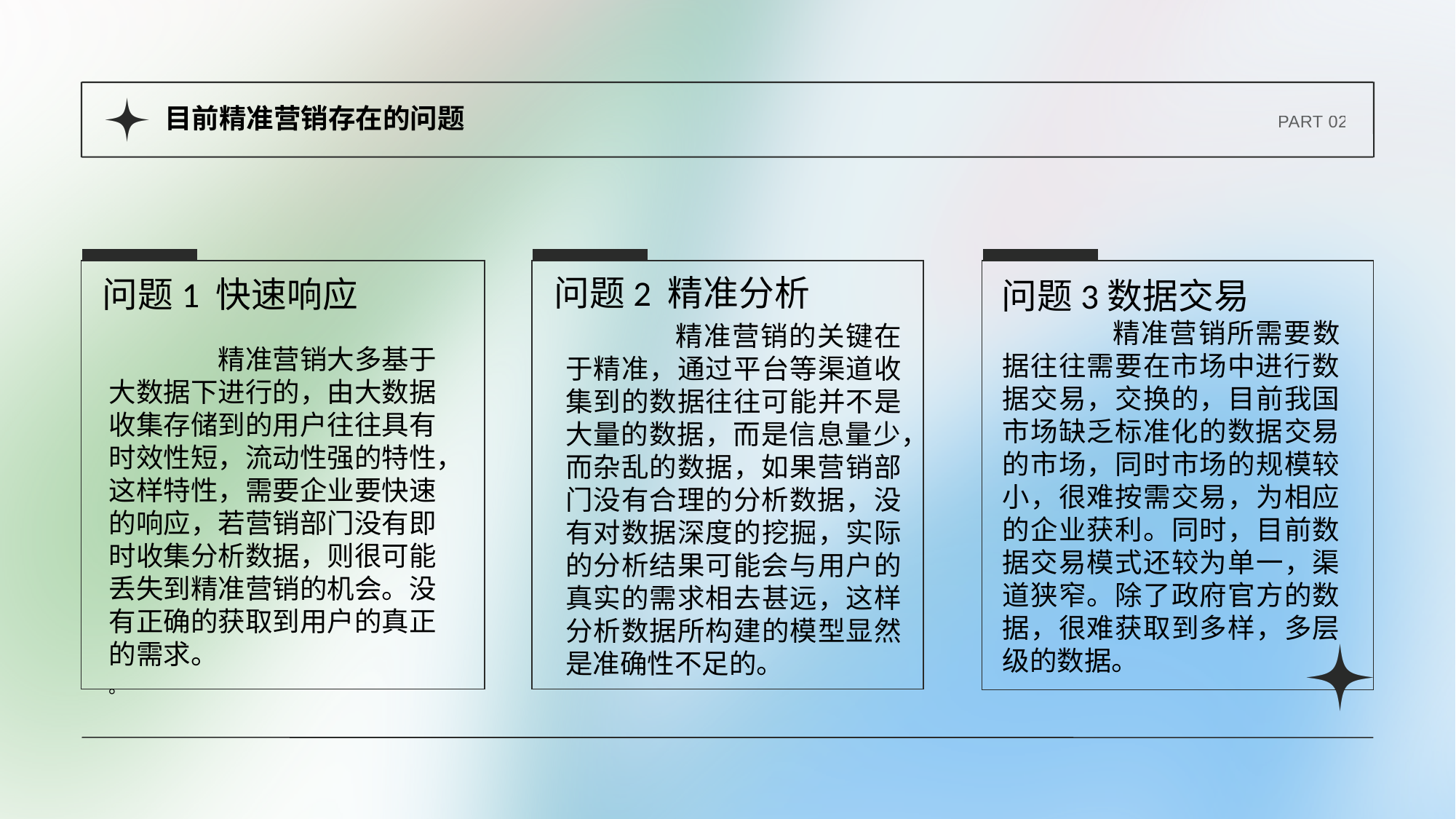

目前精准营销存在的问题

PART 02

问题2 精准分析
问题1 快速响应
问题3数据交易
	精准营销所需要数据往往需要在市场中进行数据交易，交换的，目前我国市场缺乏标准化的数据交易的市场，同时市场的规模较小，很难按需交易，为相应的企业获利。同时，目前数据交易模式还较为单一，渠道狭窄。除了政府官方的数据，很难获取到多样，多层级的数据。
	精准营销的关键在于精准，通过平台等渠道收集到的数据往往可能并不是大量的数据，而是信息量少，而杂乱的数据，如果营销部门没有合理的分析数据，没有对数据深度的挖掘，实际的分析结果可能会与用户的真实的需求相去甚远，这样分析数据所构建的模型显然是准确性不足的。
	精准营销大多基于大数据下进行的，由大数据收集存储到的用户往往具有时效性短，流动性强的特性，这样特性，需要企业要快速的响应，若营销部门没有即时收集分析数据，则很可能丢失到精准营销的机会。没有正确的获取到用户的真正的需求。
。